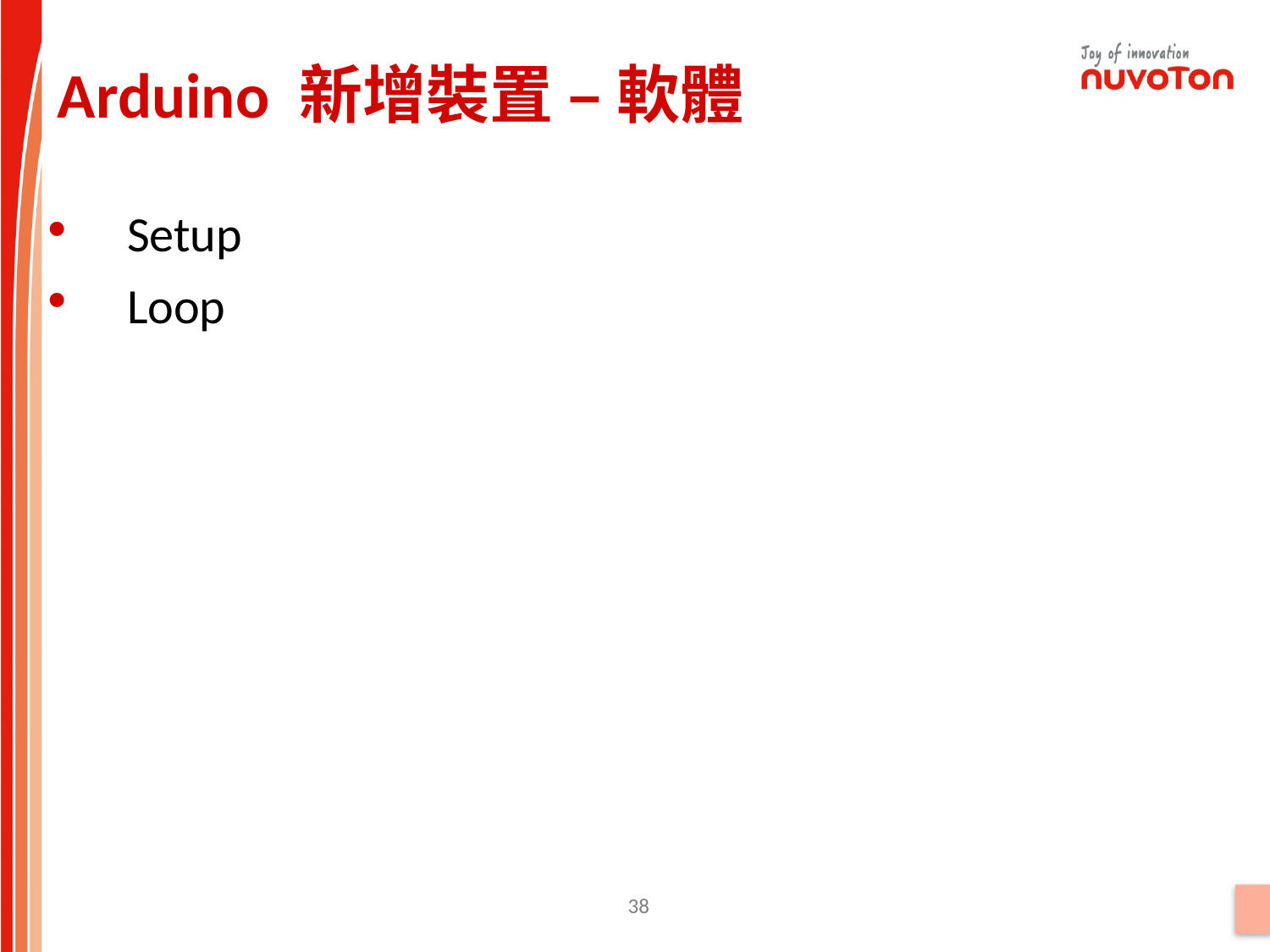

Arduino 新增裝置 – 軟體
Setup
Loop

38